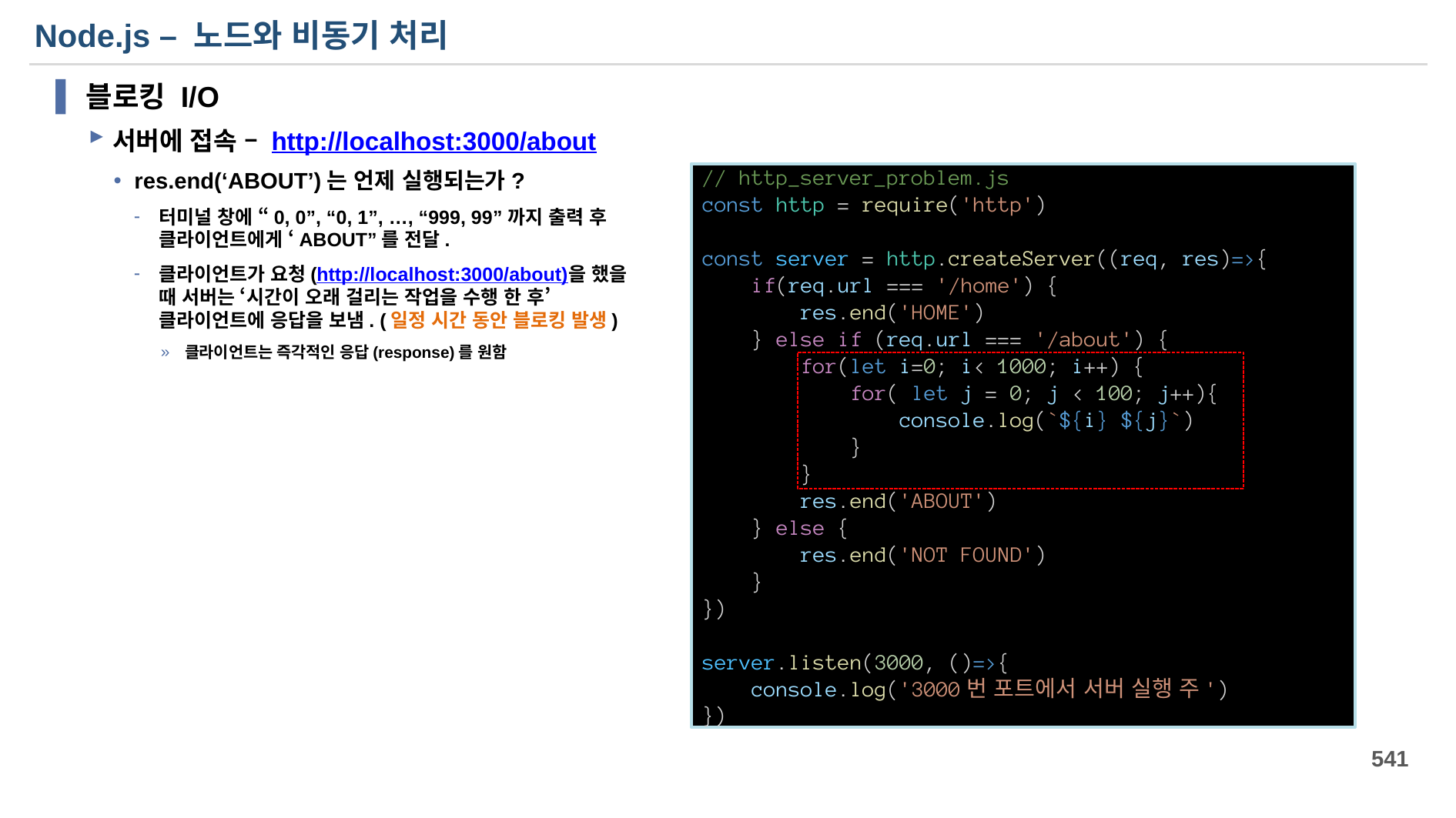

# Node.js – 노드와 비동기 처리
블로킹 I/O
서버에 접속 – http://localhost:3000/about
res.end(‘ABOUT’)는 언제 실행되는가?
터미널 창에 “0, 0”, “0, 1”, …, “999, 99”까지 출력 후 클라이언트에게 ‘ABOUT”를 전달.
클라이언트가 요청(http://localhost:3000/about)을 했을 때 서버는 ‘시간이 오래 걸리는 작업을 수행 한 후’ 클라이언트에 응답을 보냄. (일정 시간 동안 블로킹 발생)
클라이언트는 즉각적인 응답(response)를 원함

// http_server_problem.js
const http = require('http')
const server = http.createServer((req, res)=>{
    if(req.url === '/home') {
        res.end('HOME')
    } else if (req.url === '/about') {
        for(let i=0; i< 1000; i++) {
            for( let j = 0; j < 100; j++){
                console.log(`${i} ${j}`)
            }
        }
        res.end('ABOUT')
    } else {
        res.end('NOT FOUND')
    }
})
server.listen(3000, ()=>{
    console.log('3000번 포트에서 서버 실행 주')
})

541